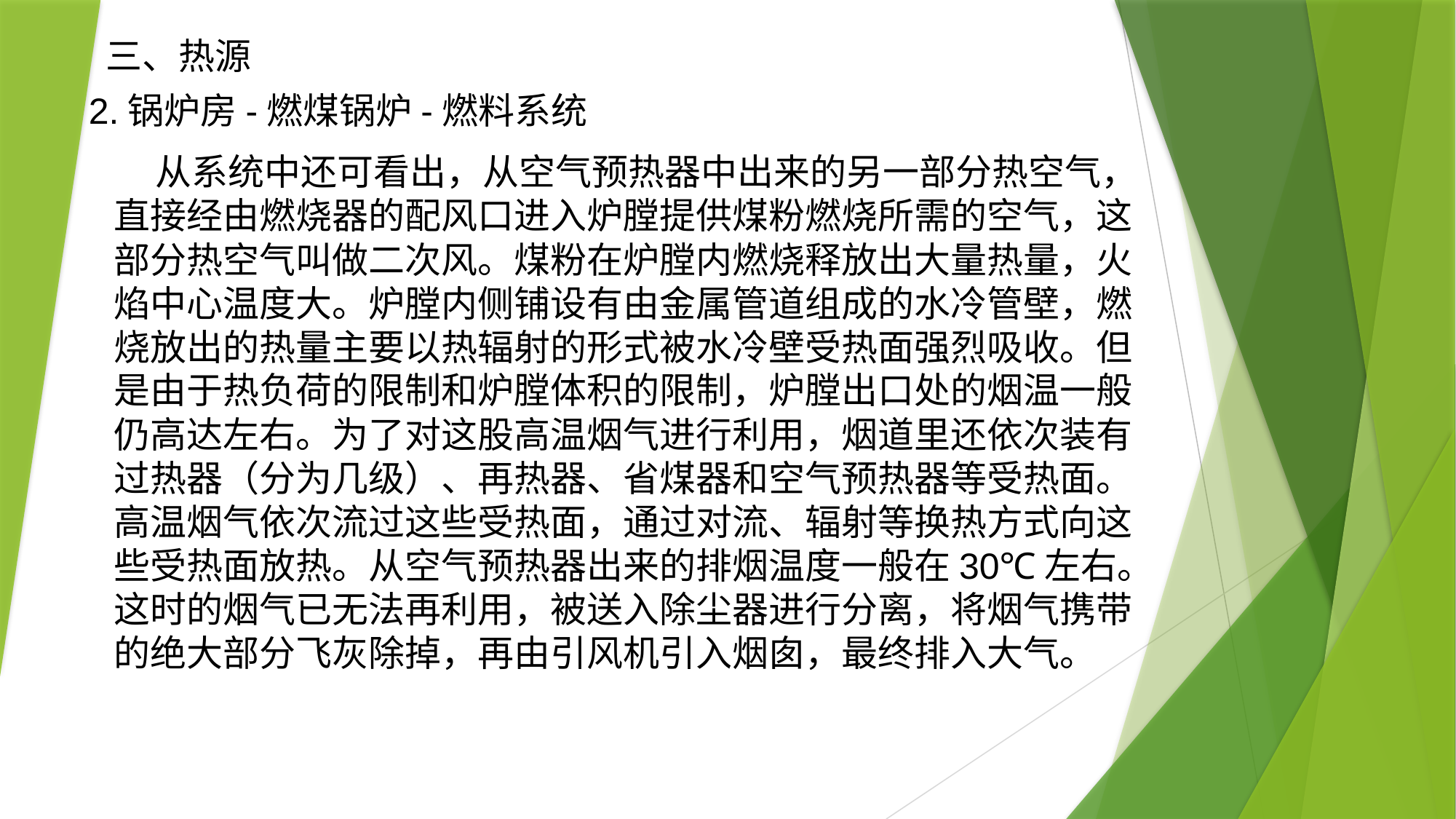

# 三、热源
2.锅炉房-燃煤锅炉-燃料系统

    从系统中还可看出，从空气预热器中出来的另一部分热空气，直接经由燃烧器的配风口进入炉膛提供煤粉燃烧所需的空气，这部分热空气叫做二次风。煤粉在炉膛内燃烧释放出大量热量，火焰中心温度大。炉膛内侧铺设有由金属管道组成的水冷管壁，燃烧放出的热量主要以热辐射的形式被水冷壁受热面强烈吸收。但是由于热负荷的限制和炉膛体积的限制，炉膛出口处的烟温一般仍高达左右。为了对这股高温烟气进行利用，烟道里还依次装有过热器（分为几级）、再热器、省煤器和空气预热器等受热面。高温烟气依次流过这些受热面，通过对流、辐射等换热方式向这些受热面放热。从空气预热器出来的排烟温度一般在30℃左右。这时的烟气已无法再利用，被送入除尘器进行分离，将烟气携带的绝大部分飞灰除掉，再由引风机引入烟囱，最终排入大气。